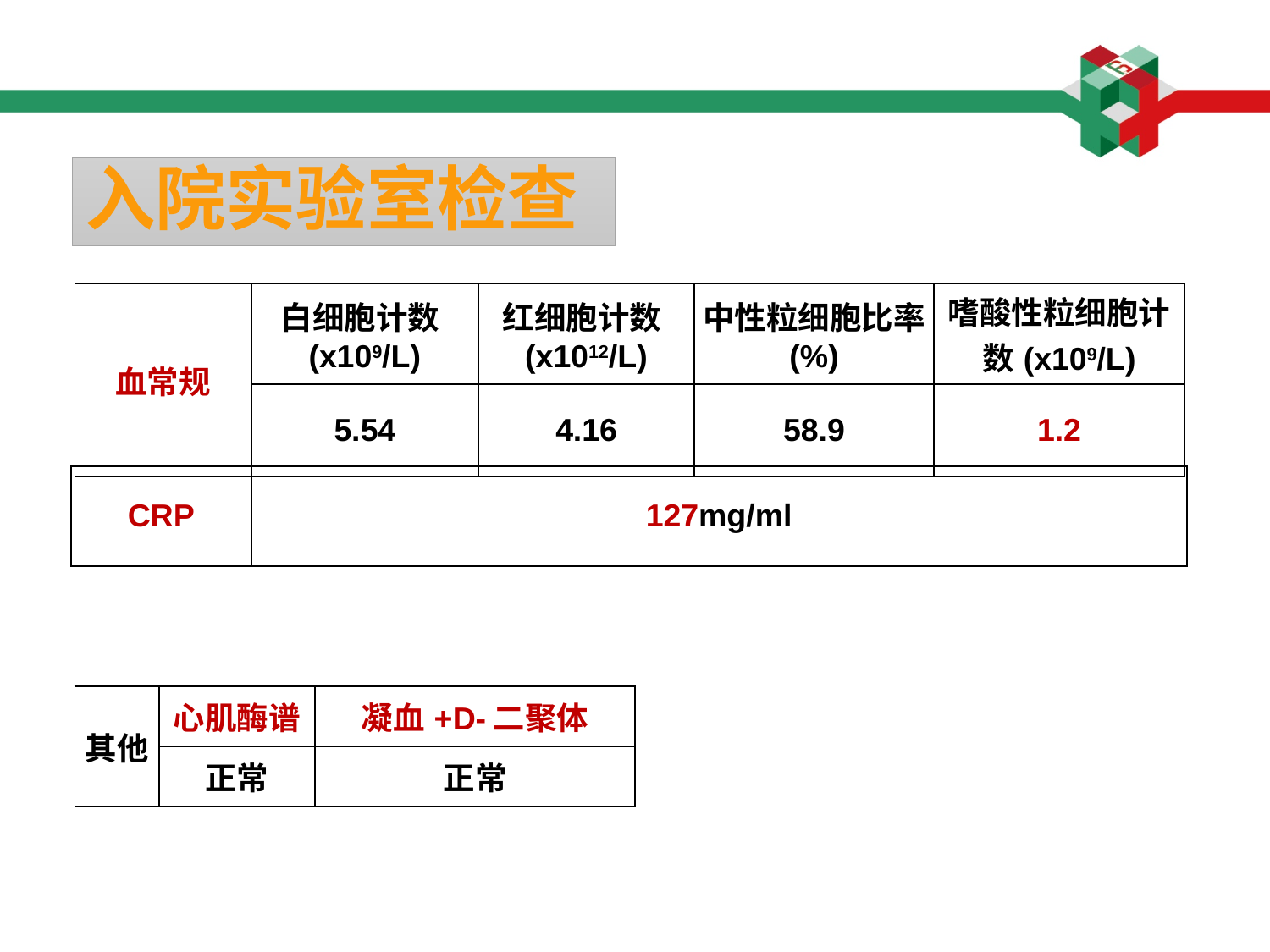

# 入院实验室检查
| 血常规 | 白细胞计数(x109/L) | 红细胞计数(x1012/L) | 中性粒细胞比率(%) | 嗜酸性粒细胞计数(x109/L) |
| --- | --- | --- | --- | --- |
|  | 5.54 | 4.16 | 58.9 | 1.2 |
| CRP | 127mg/ml |
| --- | --- |
| 其他 | 心肌酶谱 | 凝血+D-二聚体 |
| --- | --- | --- |
|  | 正常 | 正常 |